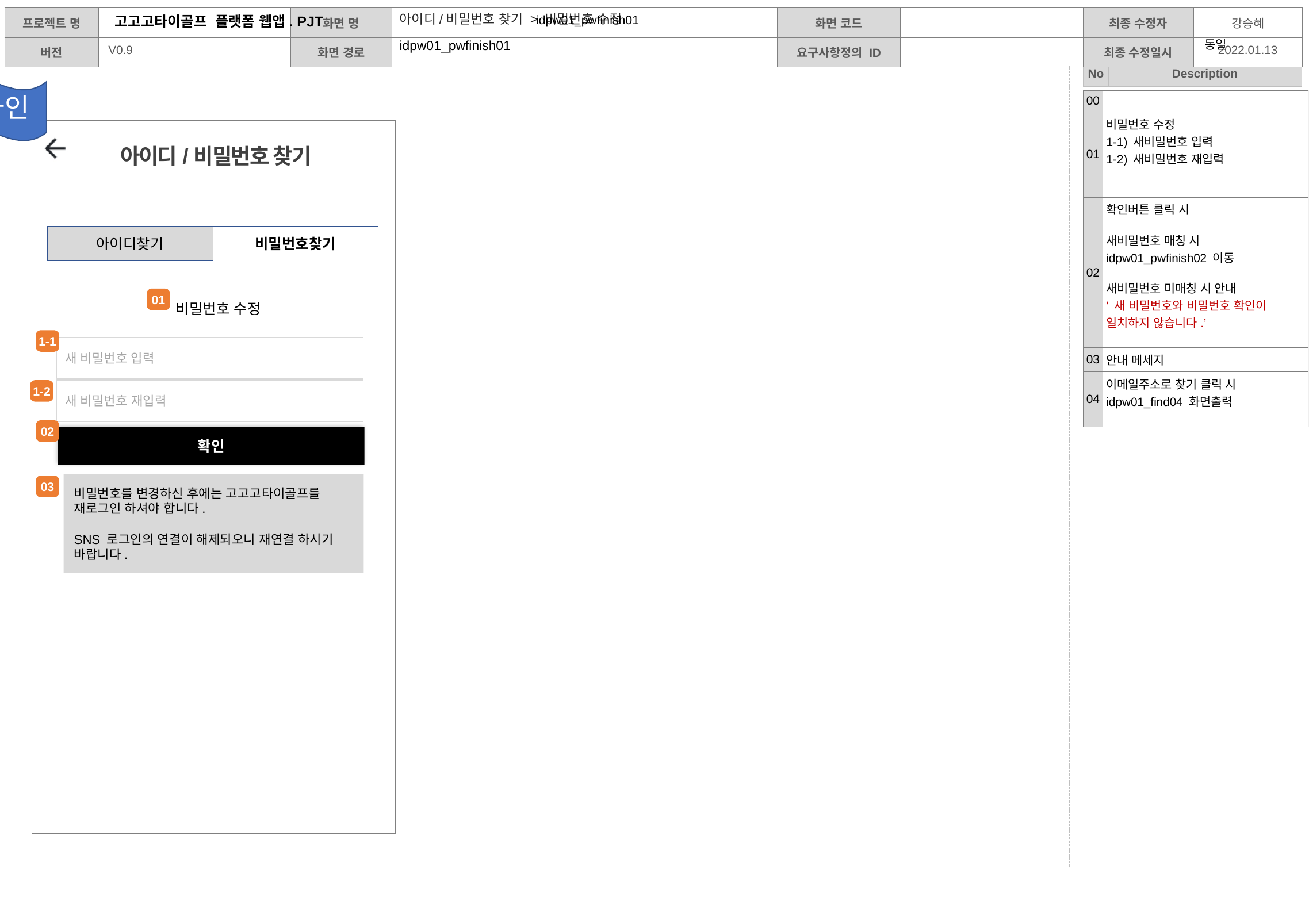

idpw01_pwfinish01
아이디/비밀번호 찾기 > 비밀번호 수정

동일
idpw01_pwfinish01

디자인
| 00 |  |
| --- | --- |
| 01 | 비밀번호 수정 1-1) 새비밀번호 입력 1-2) 새비밀번호 재입력 |
| 02 | 확인버튼 클릭 시 새비밀번호 매칭 시 idpw01\_pwfinish02 이동 새비밀번호 미매칭 시 안내 ' 새 비밀번호와 비밀번호 확인이 일치하지 않습니다.’ |
| 03 | 안내 메세지 |
| 04 | 이메일주소로 찾기 클릭 시 idpw01\_find04 화면출력 |
아이디/비밀번호 찾기
아이디찾기
비밀번호찾기

01
비밀번호 수정
1-1
새 비밀번호 입력
새 비밀번호 재입력
1-2
02
확인
비밀번호를 변경하신 후에는 고고고타이골프를 재로그인 하셔야 합니다.

SNS 로그인의 연결이 해제되오니 재연결 하시기 바랍니다.
03